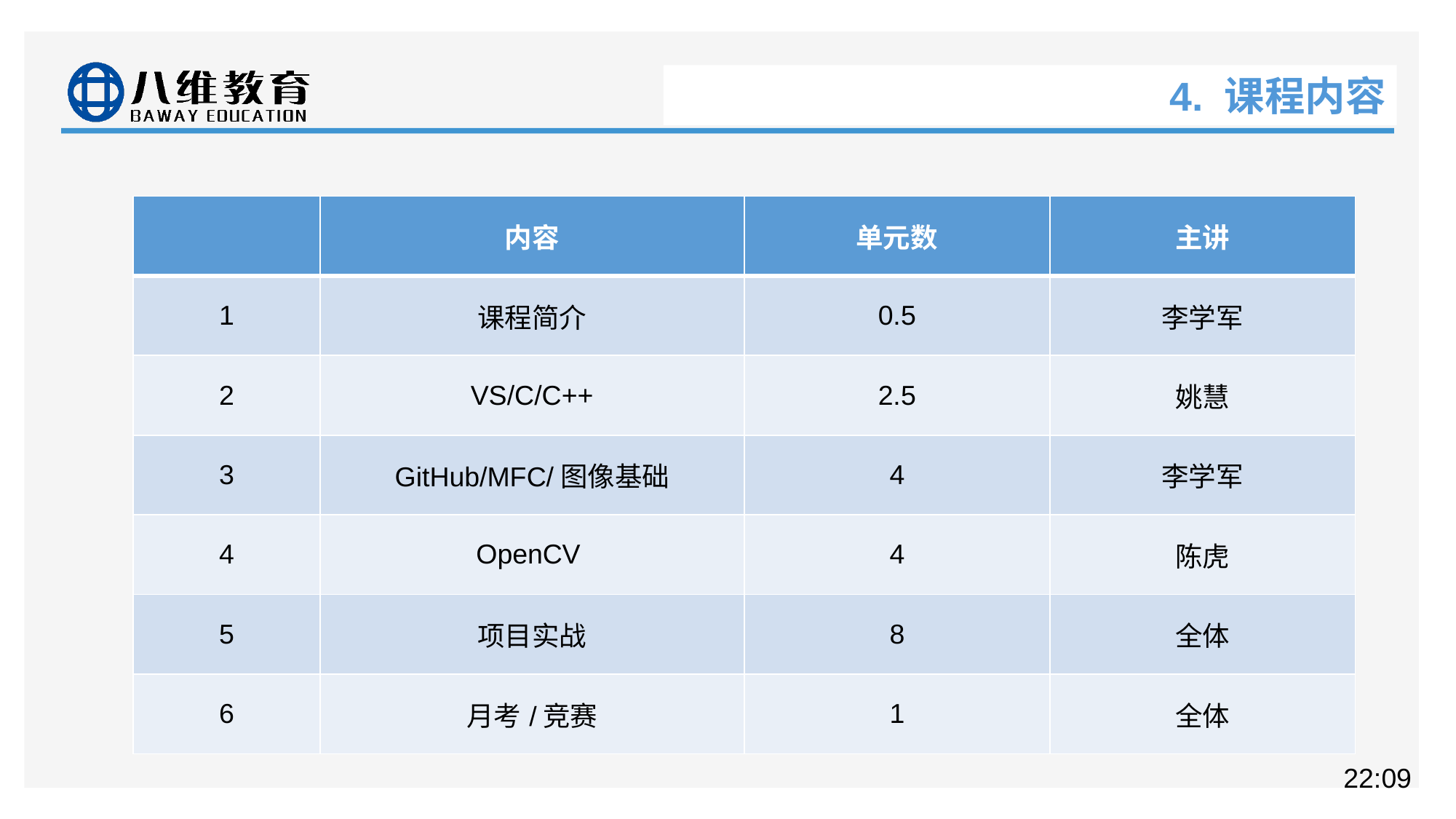

# 4. 课程内容
|  | 内容 | 单元数 | 主讲 |
| --- | --- | --- | --- |
| 1 | 课程简介 | 0.5 | 李学军 |
| 2 | VS/C/C++ | 2.5 | 姚慧 |
| 3 | GitHub/MFC/图像基础 | 4 | 李学军 |
| 4 | OpenCV | 4 | 陈虎 |
| 5 | 项目实战 | 8 | 全体 |
| 6 | 月考/竞赛 | 1 | 全体 |